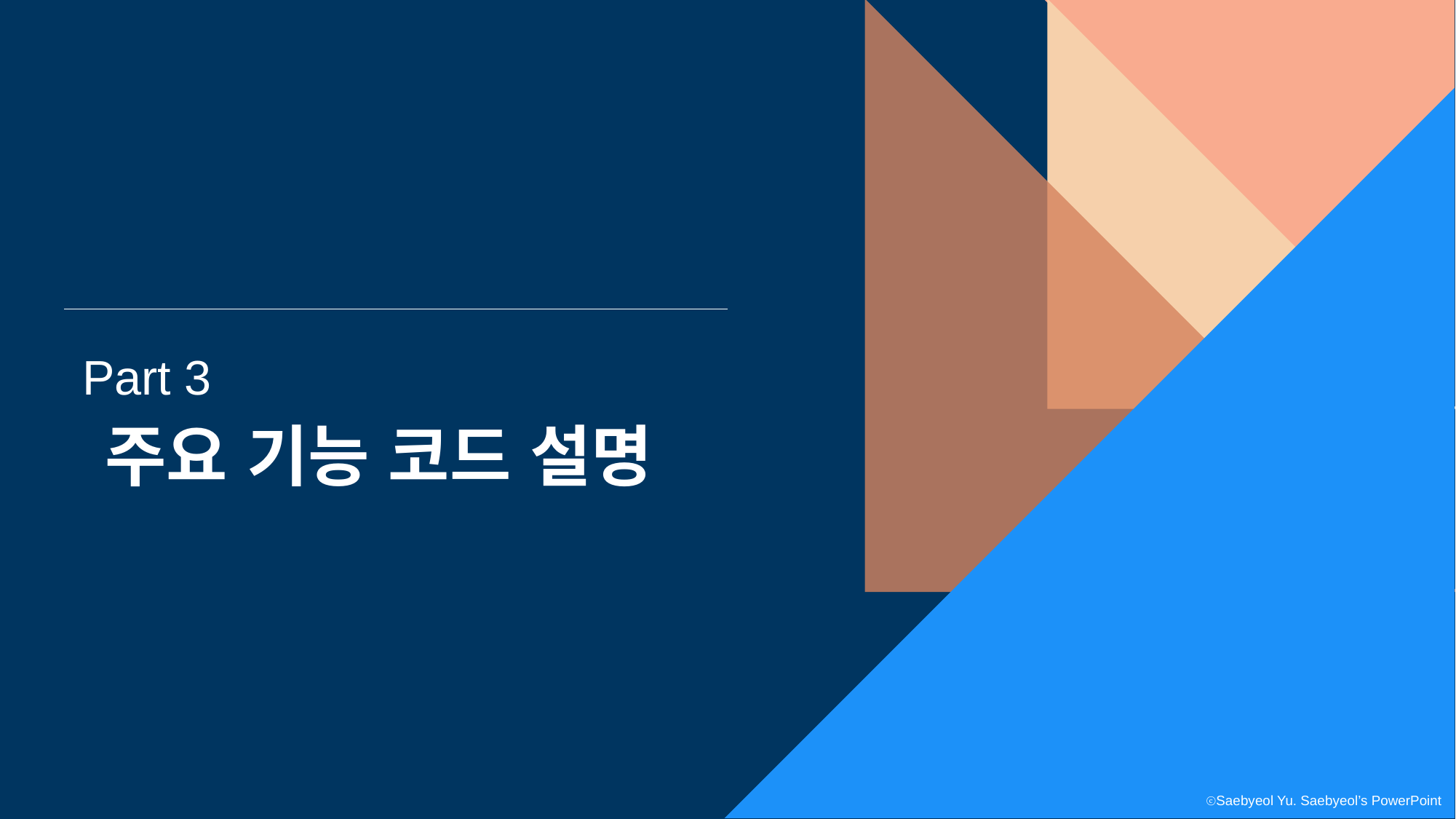

Part 3
주요 기능 코드 설명
ⓒSaebyeol Yu. Saebyeol’s PowerPoint